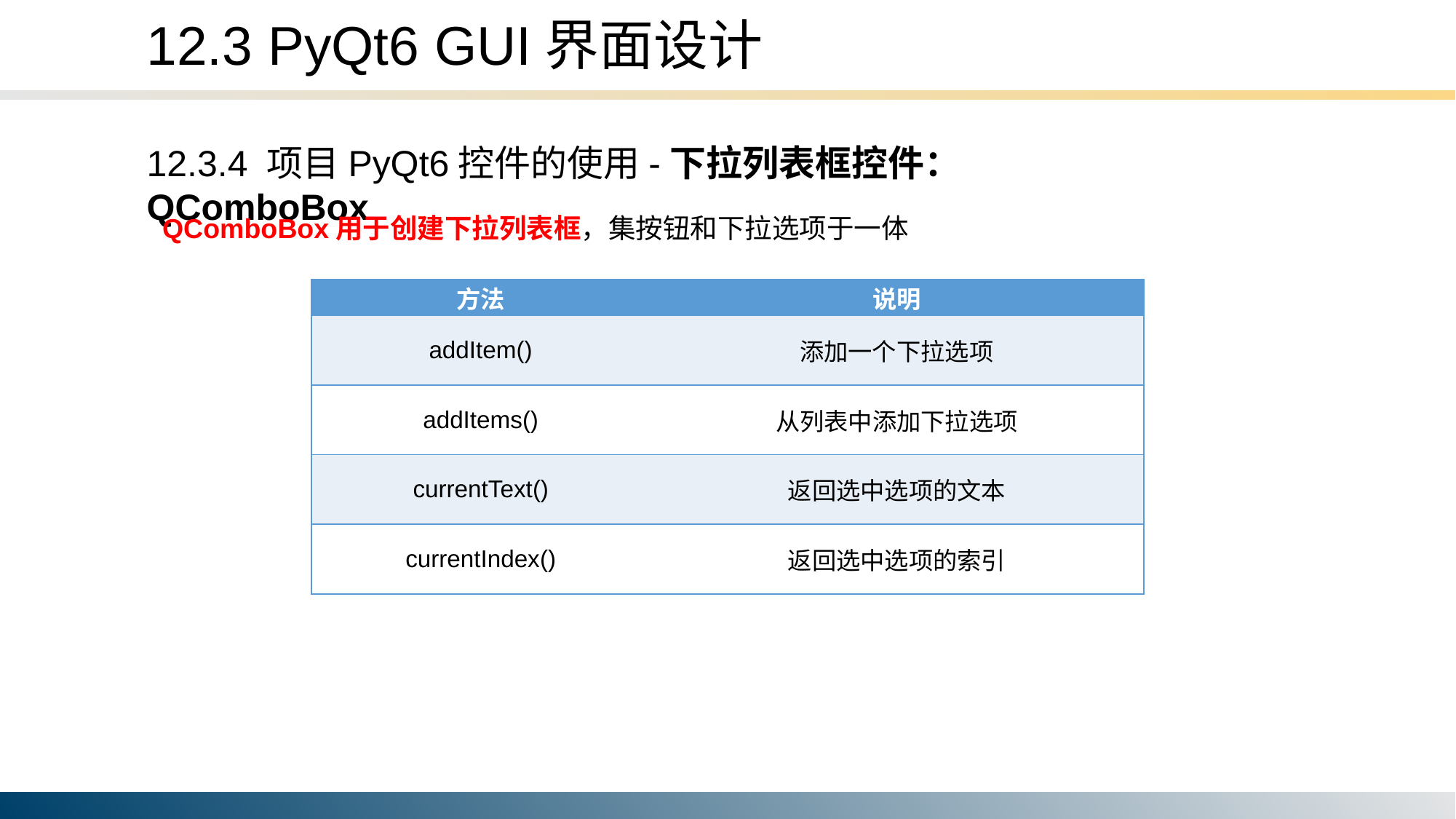

12.3 PyQt6 GUI界面设计
12.3.4 项目PyQt6控件的使用-下拉列表框控件：QComboBox
QComboBox用于创建下拉列表框，集按钮和下拉选项于一体
| 方法 | 说明 |
| --- | --- |
| addItem() | 添加一个下拉选项 |
| addItems() | 从列表中添加下拉选项 |
| currentText() | 返回选中选项的文本 |
| currentIndex() | 返回选中选项的索引 |